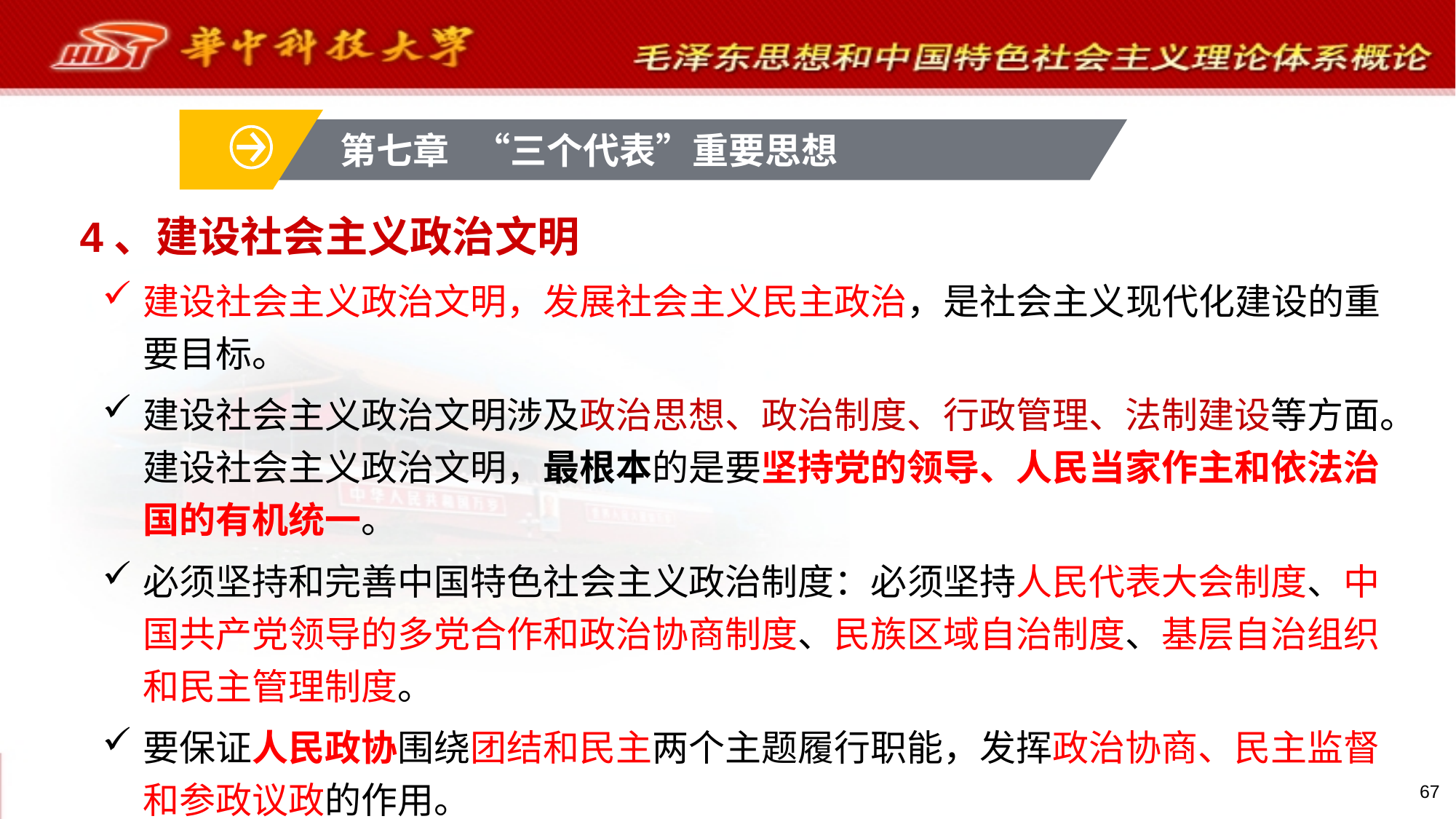

第七章   “三个代表”重要思想

# 4、建设社会主义政治文明
建设社会主义政治文明，发展社会主义民主政治，是社会主义现代化建设的重要目标。
建设社会主义政治文明涉及政治思想、政治制度、行政管理、法制建设等方面。建设社会主义政治文明，最根本的是要坚持党的领导、人民当家作主和依法治国的有机统一。
必须坚持和完善中国特色社会主义政治制度：必须坚持人民代表大会制度、中国共产党领导的多党合作和政治协商制度、民族区域自治制度、基层自治组织和民主管理制度。
要保证人民政协围绕团结和民主两个主题履行职能，发挥政治协商、民主监督和参政议政的作用。
67